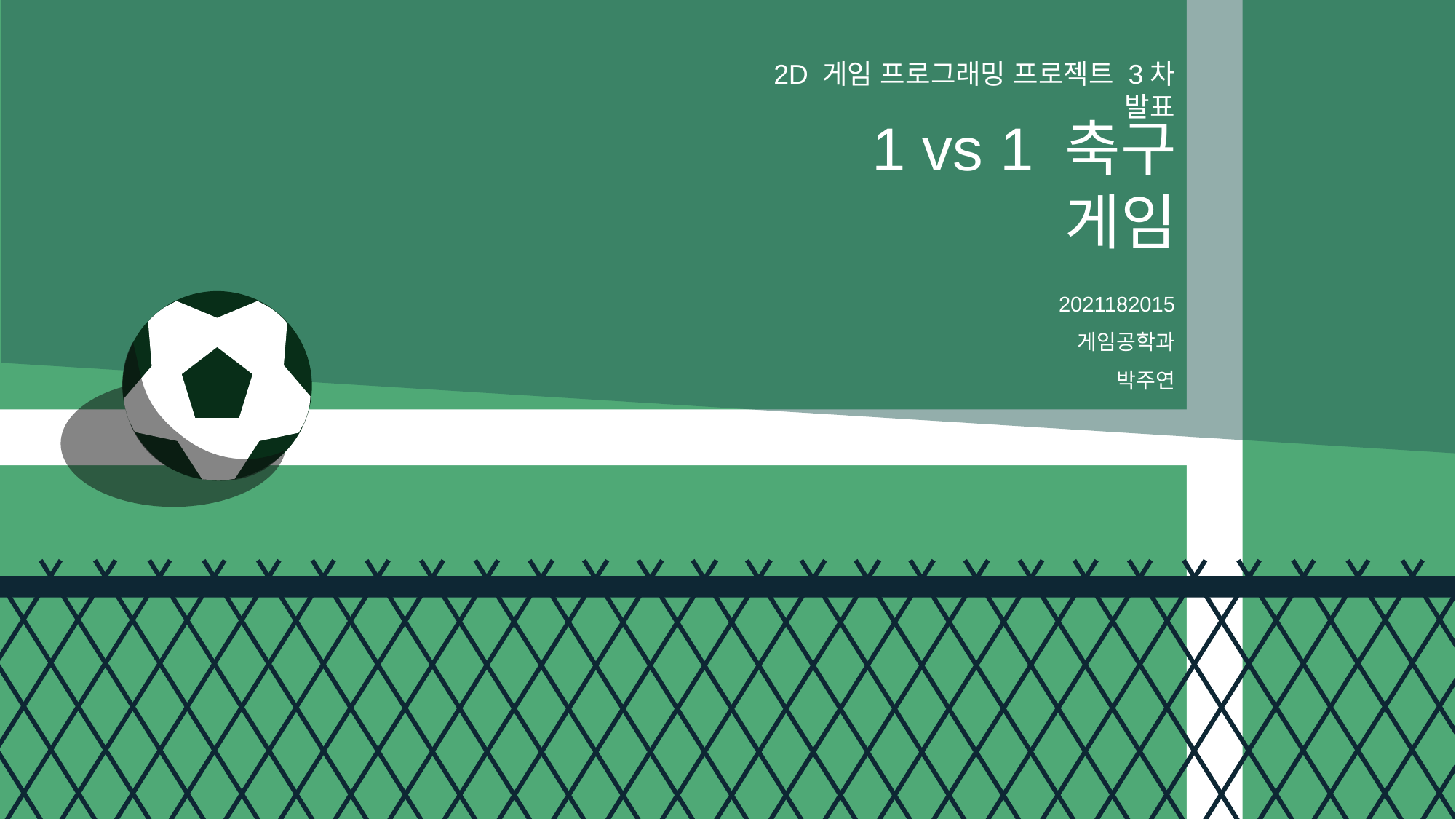

2D 게임 프로그래밍 프로젝트 3차 발표
1 vs 1 축구 게임
2021182015
게임공학과
박주연